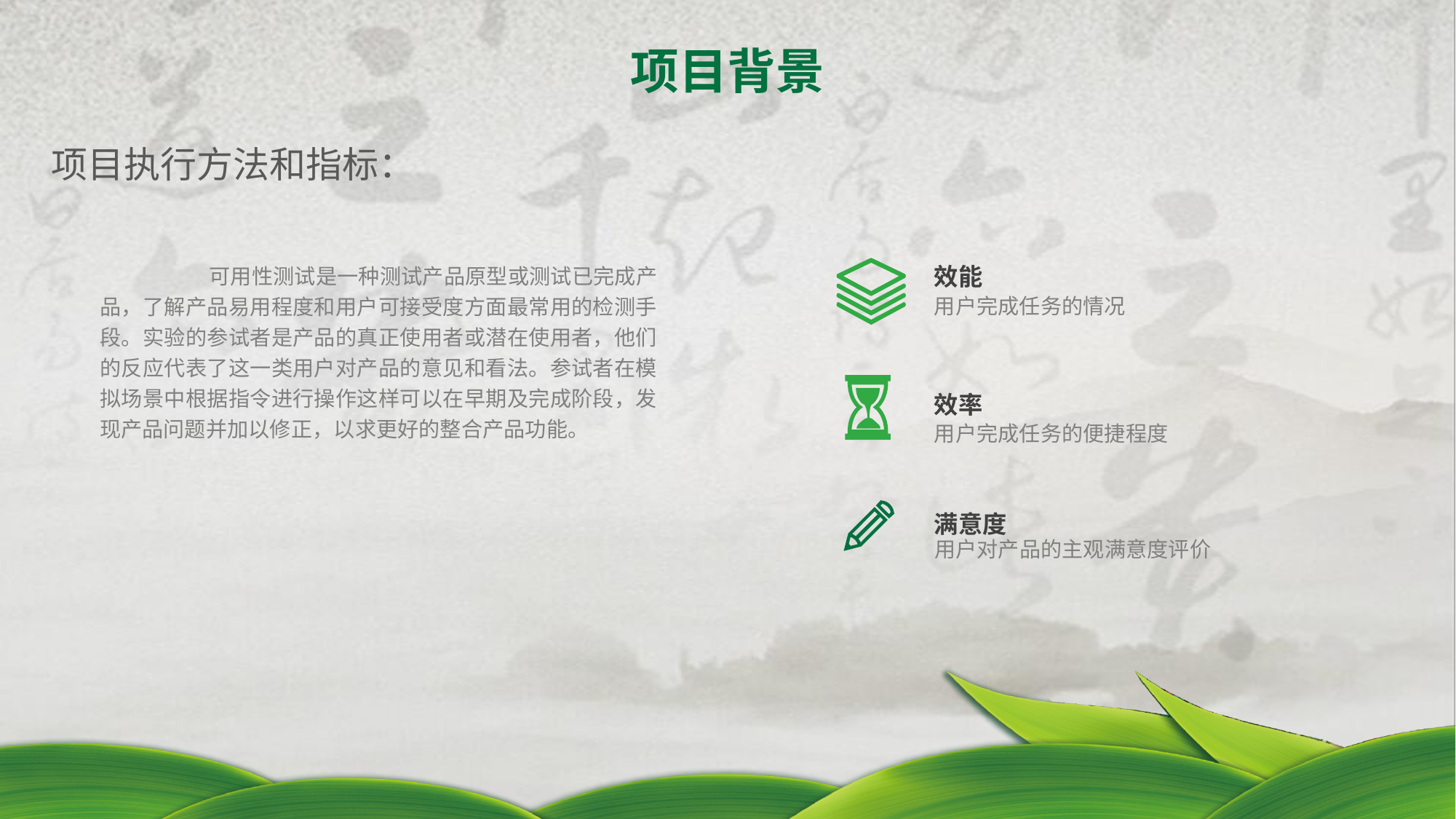

项目背景
项目执行方法和指标：
	可用性测试是一种测试产品原型或测试已完成产品，了解产品易用程度和用户可接受度方面最常用的检测手段。实验的参试者是产品的真正使用者或潜在使用者，他们的反应代表了这一类用户对产品的意见和看法。参试者在模拟场景中根据指令进行操作这样可以在早期及完成阶段，发现产品问题并加以修正，以求更好的整合产品功能。

效能
用户完成任务的情况

效率
用户完成任务的便捷程度

满意度
用户对产品的主观满意度评价